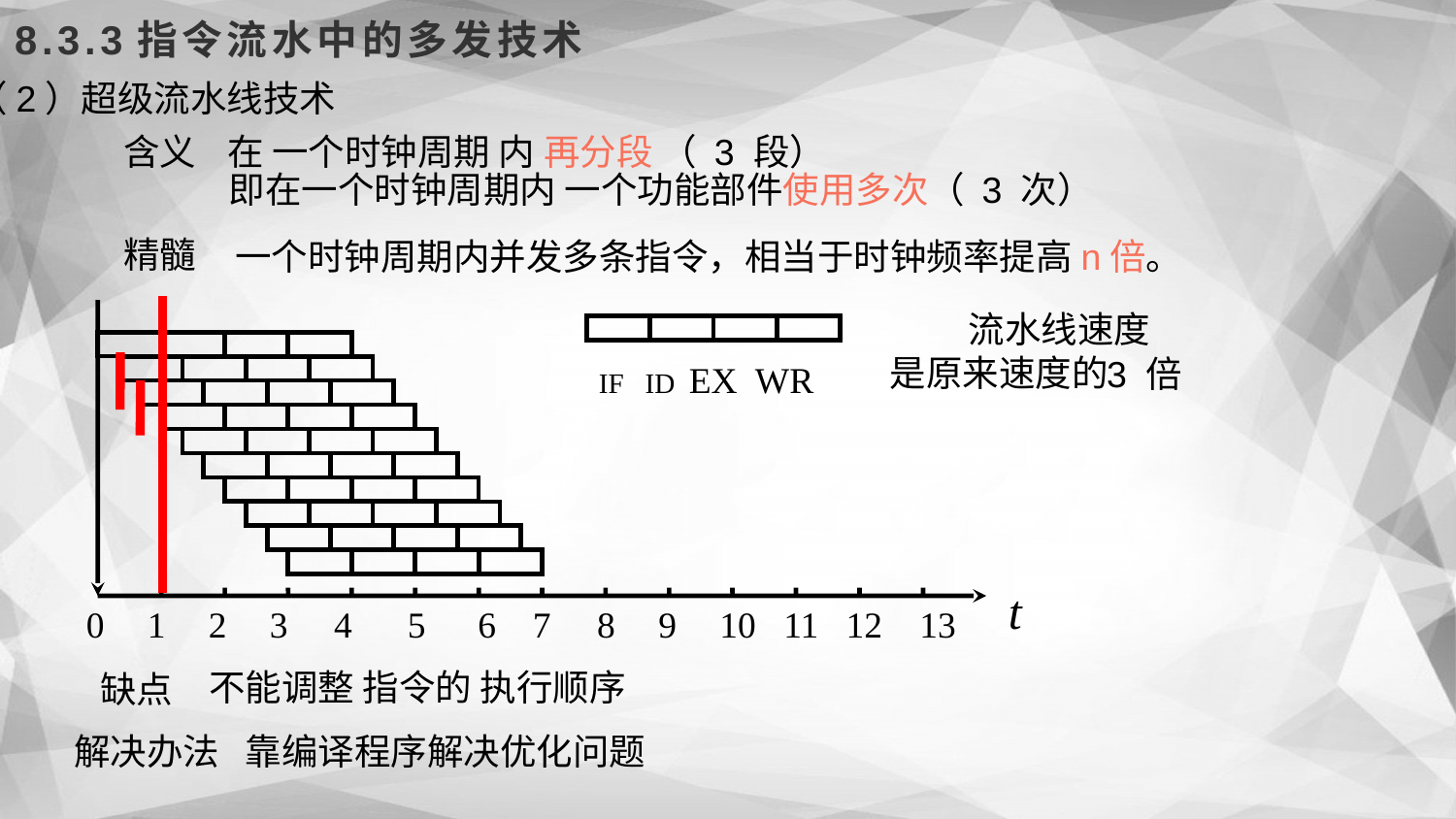

8.3.3指令流水中的多发技术
（2）超级流水线技术
在 一个时钟周期 内 再分段 （ 3 段）
含义
即在一个时钟周期内 一个功能部件使用多次（ 3 次）
精髓
一个时钟周期内并发多条指令，相当于时钟频率提高n倍。

IF   ID  EX  WR

  0     1     2     3     4      5      6    7     8     9     10   11   12    13

t
流水线速度
是原来速度的
3 倍
不能调整 指令的 执行顺序
缺点
    靠编译程序解决优化问题
解决办法